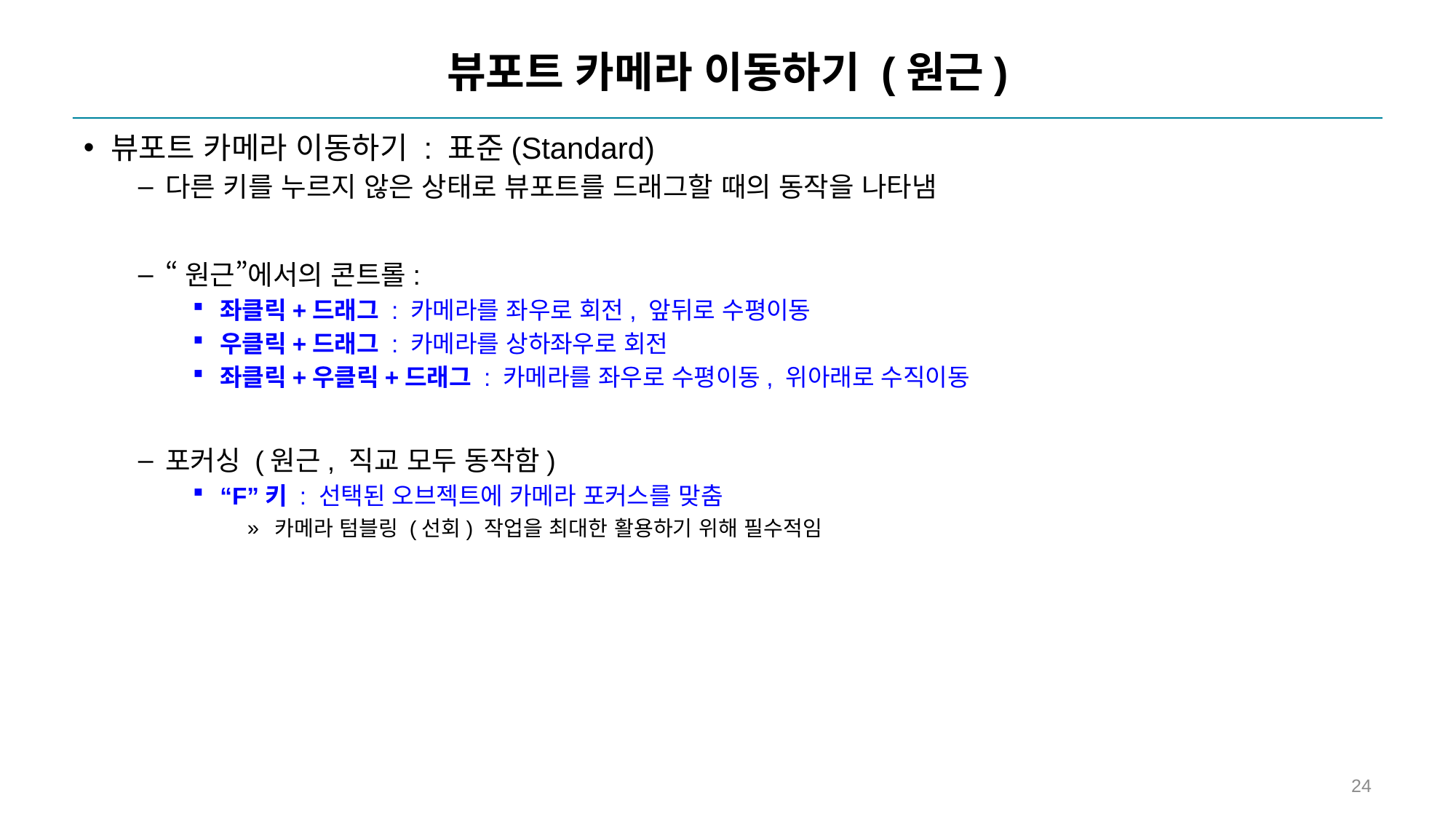

# 뷰포트 카메라 이동하기 (원근)
뷰포트 카메라 이동하기 : 표준(Standard)
다른 키를 누르지 않은 상태로 뷰포트를 드래그할 때의 동작을 나타냄

“원근”에서의 콘트롤:
좌클릭+드래그 : 카메라를 좌우로 회전, 앞뒤로 수평이동
우클릭+드래그 : 카메라를 상하좌우로 회전
좌클릭+우클릭+드래그 : 카메라를 좌우로 수평이동, 위아래로 수직이동

포커싱 (원근, 직교 모두 동작함)
“F”키 : 선택된 오브젝트에 카메라 포커스를 맞춤
카메라 텀블링 (선회) 작업을 최대한 활용하기 위해 필수적임

24